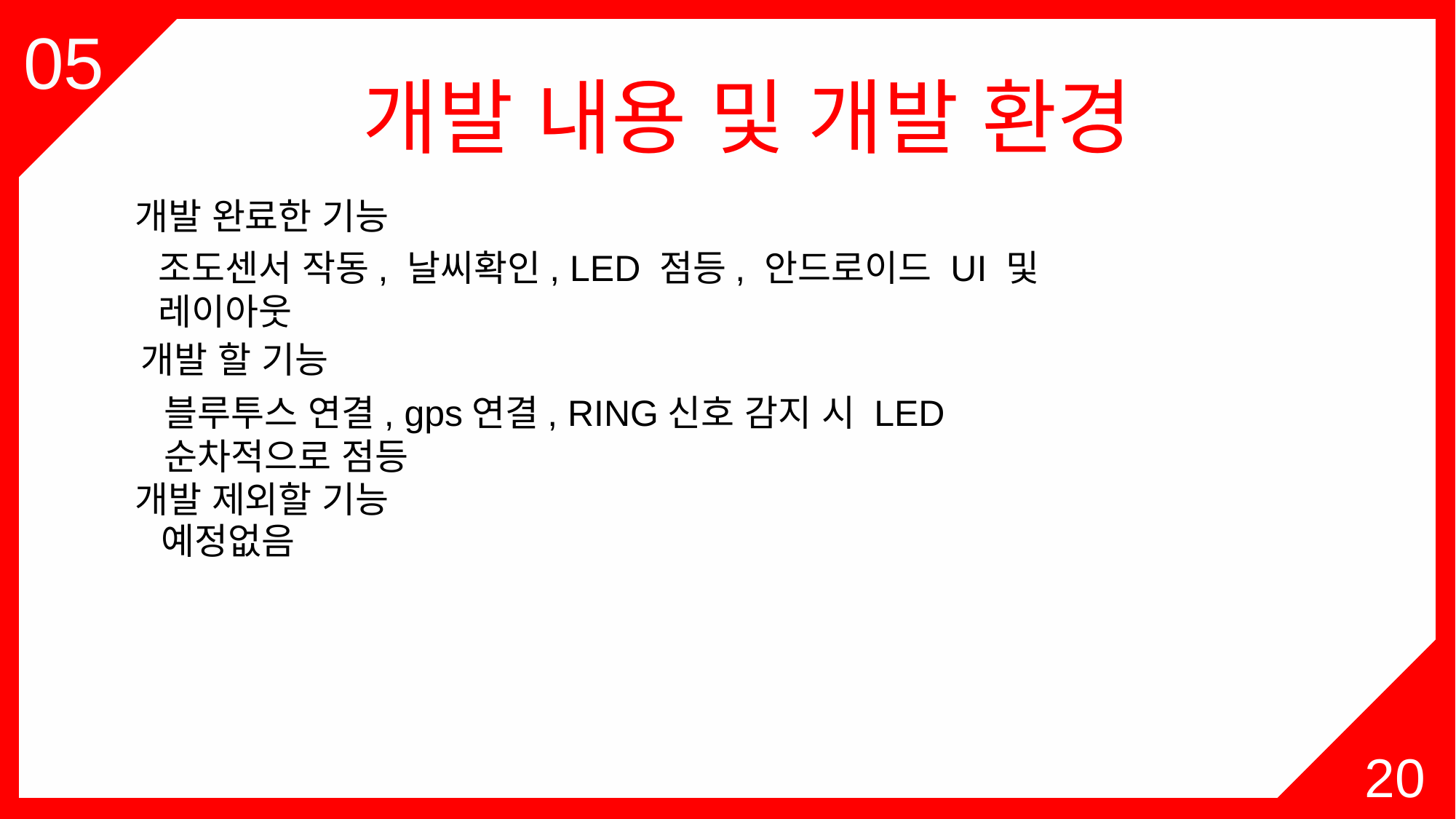

05
개발 내용 및 개발 환경
개발 완료한 기능
조도센서 작동, 날씨확인, LED 점등, 안드로이드 UI 및 레이아웃
개발 할 기능
블루투스 연결, gps연결, RING신호 감지 시 LED 순차적으로 점등
개발 제외할 기능
예정없음

20